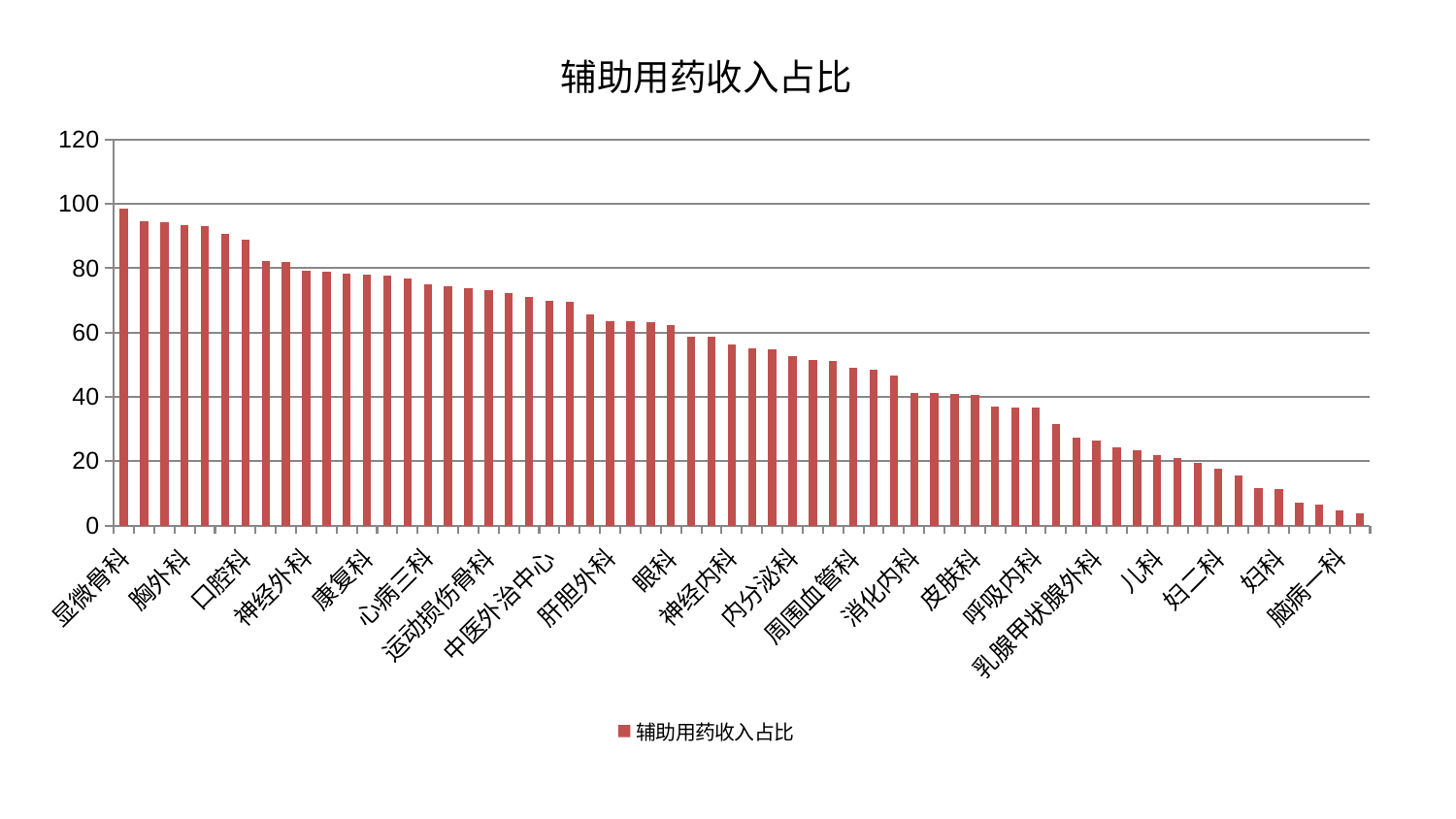

### Chart: 辅助用药收入占比

| Category | 辅助用药收入占比 |
|---|---|
| 显微骨科 | 98.57970661015487 |
| 综合内科 | 94.63076688990834 |
| 肾脏内科 | 94.36815971961974 |
| 胸外科 | 93.31000232157842 |
| 耳鼻喉科 | 93.23611822796411 |
| 脑病三科 | 90.7768716065914 |
| 口腔科 | 88.95487998804796 |
| 肾病科 | 82.13060490229856 |
| 治未病中心 | 81.95500343835273 |
| 神经外科 | 79.19373285128152 |
| 关节骨科 | 78.90125749218384 |
| 中医经典科 | 78.21509564231552 |
| 康复科 | 78.08319293174783 |
| 西区重症医学科 | 77.57488973531363 |
| 妇科妇二科合并 | 76.90754993264719 |
| 心病三科 | 74.99334733062102 |
| 男科 | 74.53386648432641 |
| 骨科 | 73.74628344940564 |
| 运动损伤骨科 | 73.29493462823781 |
| 普通外科 | 72.25054324353484 |
| 脊柱骨科 | 71.21425393302687 |
| 中医外治中心 | 69.92957271548022 |
| 肝病科 | 69.7096416276034 |
| 美容皮肤科 | 65.56612889274405 |
| 肝胆外科 | 63.53808575280431 |
| 心病一科 | 63.4924202029695 |
| 东区重症医学科 | 63.34343073667779 |
| 眼科 | 62.253759340832346 |
| 脾胃病科 | 58.83717278160434 |
| 小儿推拿科 | 58.58596691284117 |
| 神经内科 | 56.29591893471881 |
| 身心医学科 | 55.113681651788184 |
| 重症医学科 | 54.902244429916045 |
| 内分泌科 | 52.74689708158304 |
| 针灸科 | 51.50228653376849 |
| 心病二科 | 51.223305716883075 |
| 周围血管科 | 49.04456453627306 |
| 血液科 | 48.48867297183923 |
| 微创骨科 | 46.49298938030264 |
| 消化内科 | 41.189599160333756 |
| 小儿骨科 | 41.1756672932984 |
| 东区肾病科 | 41.02441869901148 |
| 皮肤科 | 40.62017426612285 |
| 心病四科 | 36.86259125756808 |
| 产科 | 36.78618782135672 |
| 呼吸内科 | 36.69396120676656 |
| 泌尿外科 | 31.653767296143307 |
| 风湿病科 | 27.22473864358537 |
| 乳腺甲状腺外科 | 26.25516578198681 |
| 推拿科 | 24.351504897473795 |
| 医院 | 23.508250589640856 |
| 儿科 | 21.854826753036516 |
| 肿瘤内科 | 21.03642751767798 |
| 肛肠科 | 19.465372277841155 |
| 妇二科 | 17.634980496719276 |
| 创伤骨科 | 15.4516388477983 |
| 脾胃科消化科合并 | 11.603987839758823 |
| 妇科 | 11.358247299887637 |
| 脑病二科 | 7.2494299100994475 |
| 心血管内科 | 6.372786489677917 |
| 脑病一科 | 4.575769628305459 |
| 老年医学科 | 3.91836212671437 |
25